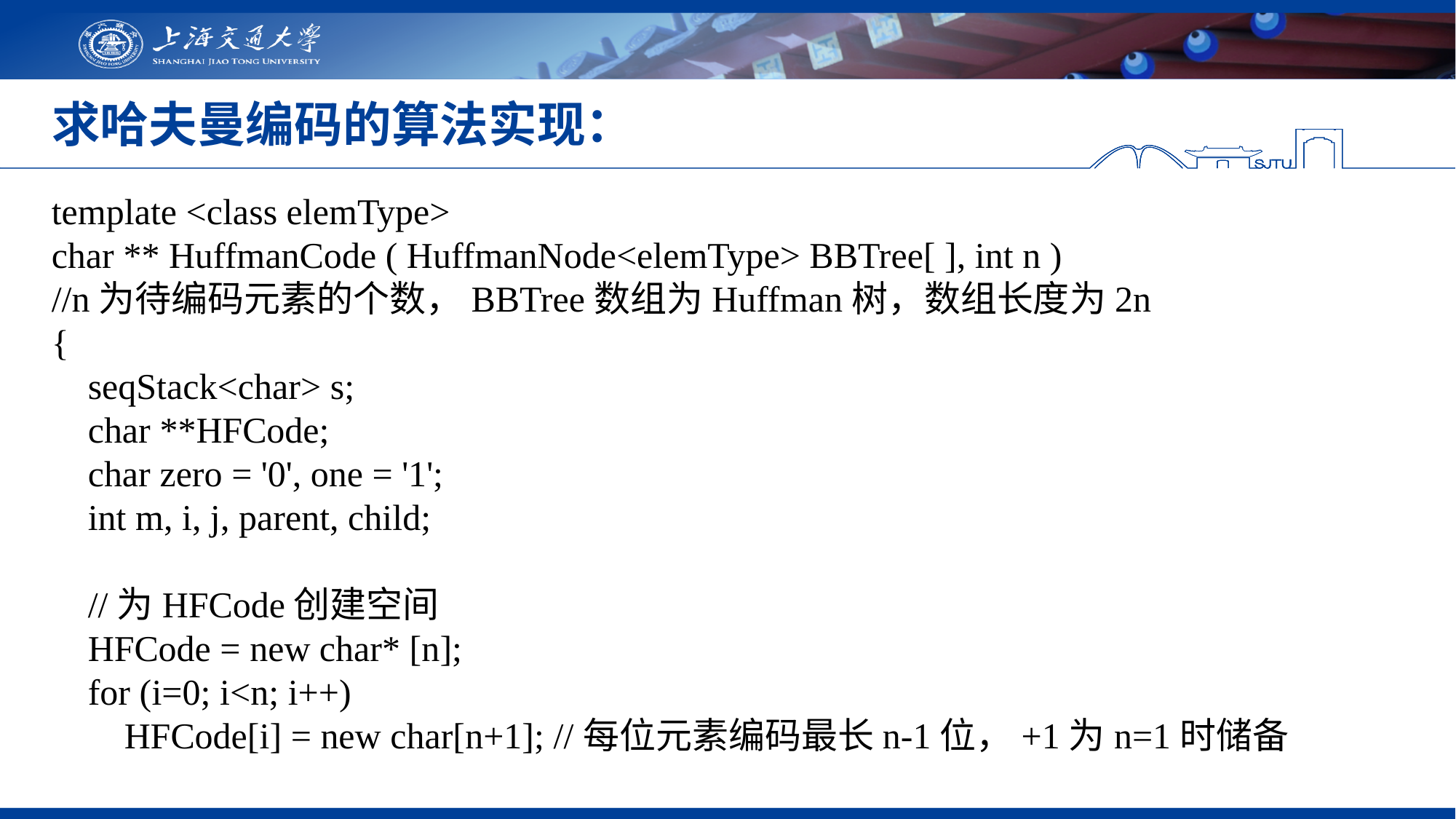

# 求哈夫曼编码的算法实现：
template <class elemType>
char ** HuffmanCode ( HuffmanNode<elemType> BBTree[ ], int n )
//n为待编码元素的个数，BBTree数组为Huffman树，数组长度为2n
{
    seqStack<char> s;
    char **HFCode;
    char zero = '0', one = '1';
    int m, i, j, parent, child;

    //为HFCode创建空间
    HFCode = new char* [n];
    for (i=0; i<n; i++)
        HFCode[i] = new char[n+1]; //每位元素编码最长n-1位，+1为n=1时储备